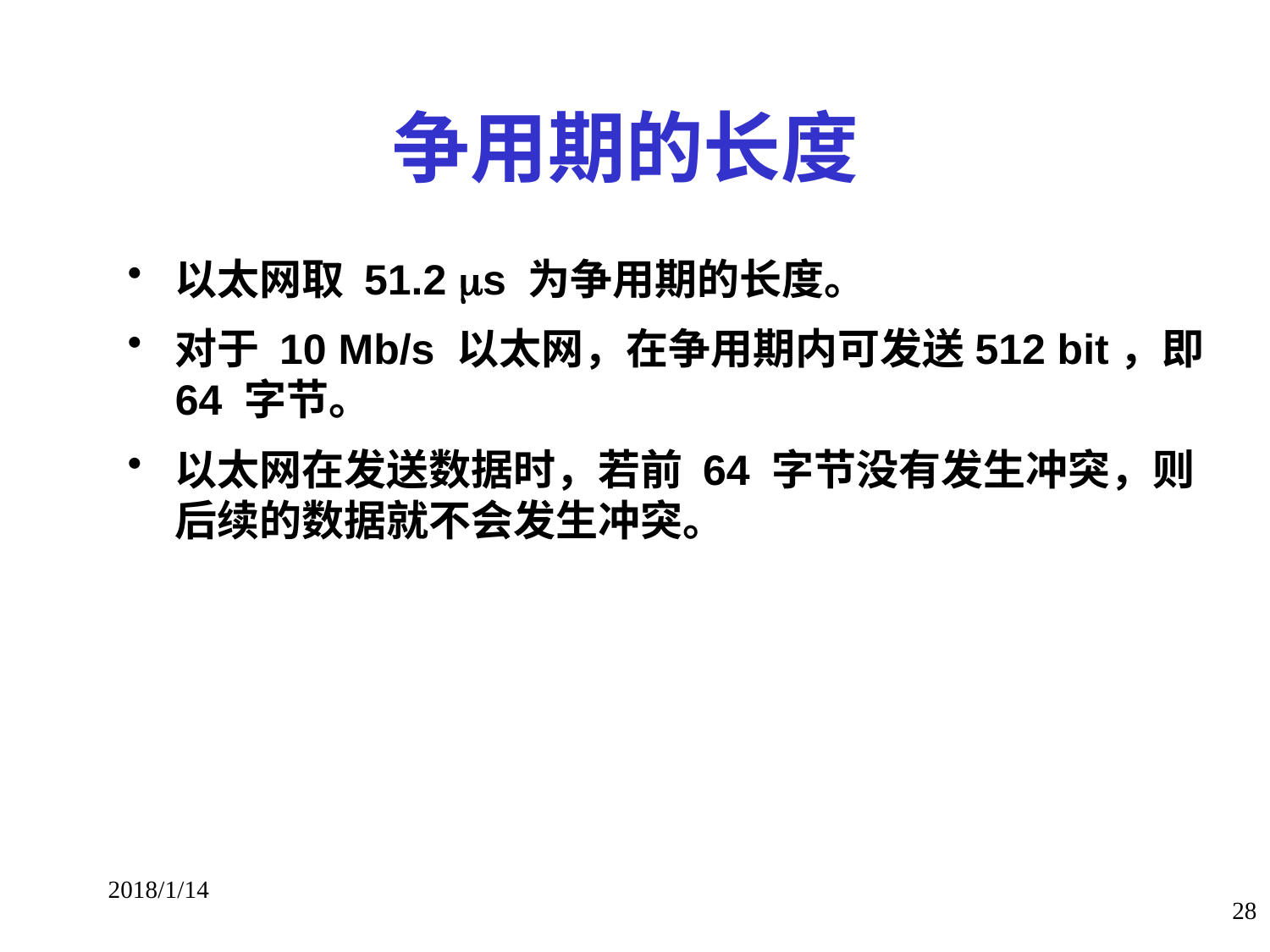

# 争用期的长度
以太网取 51.2 μs 为争用期的长度。
对于 10 Mb/s 以太网，在争用期内可发送512 bit，即 64 字节。
以太网在发送数据时，若前 64 字节没有发生冲突，则后续的数据就不会发生冲突。
2018/1/14
28